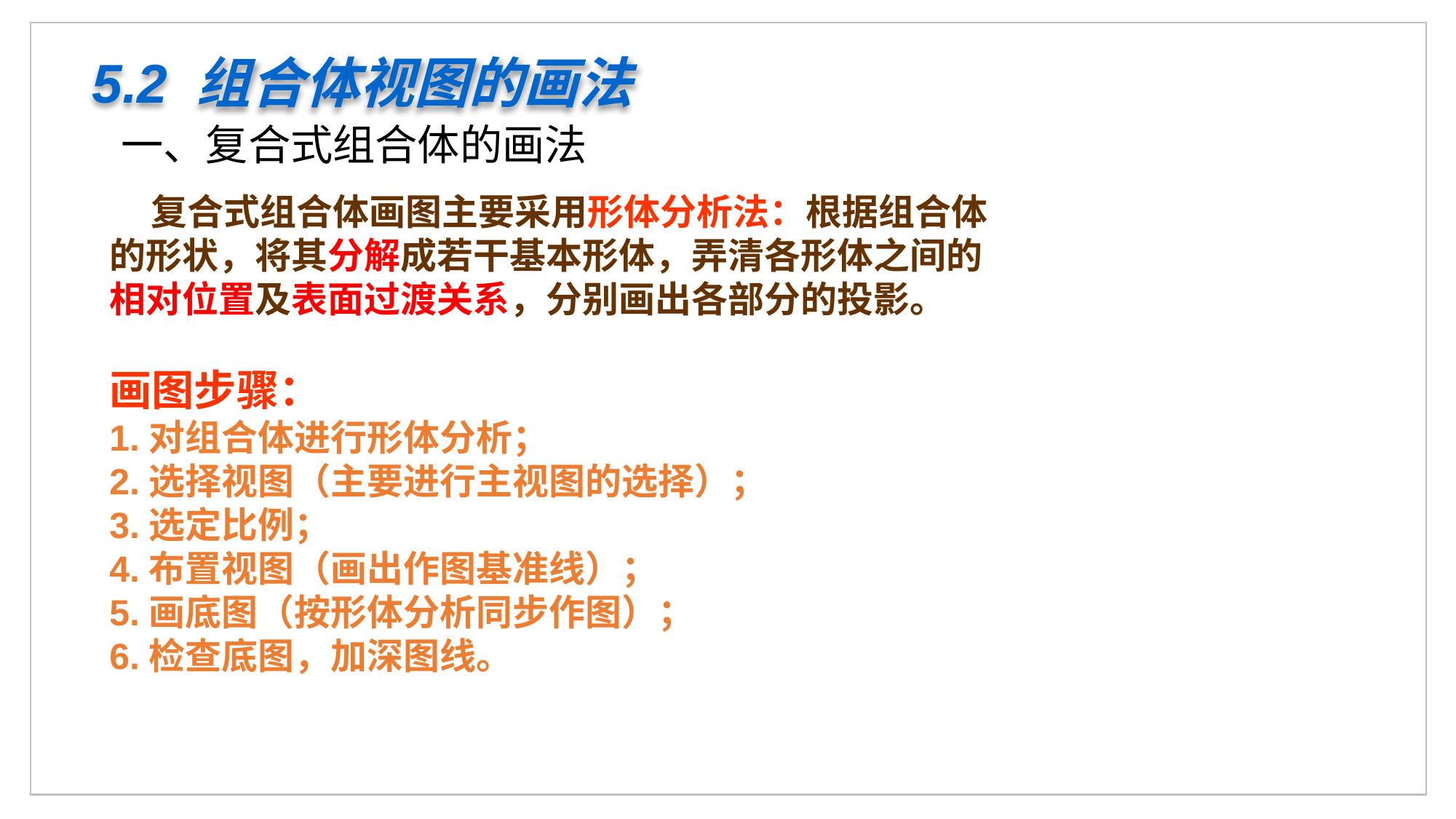

5.2 组合体视图的画法

一、复合式组合体的画法
    复合式组合体画图主要采用形体分析法：根据组合体的形状，将其分解成若干基本形体，弄清各形体之间的相对位置及表面过渡关系，分别画出各部分的投影。
画图步骤：
1.对组合体进行形体分析；
2.选择视图（主要进行主视图的选择）；
3.选定比例；
4.布置视图（画出作图基准线）；
5.画底图（按形体分析同步作图）；
6.检查底图，加深图线。